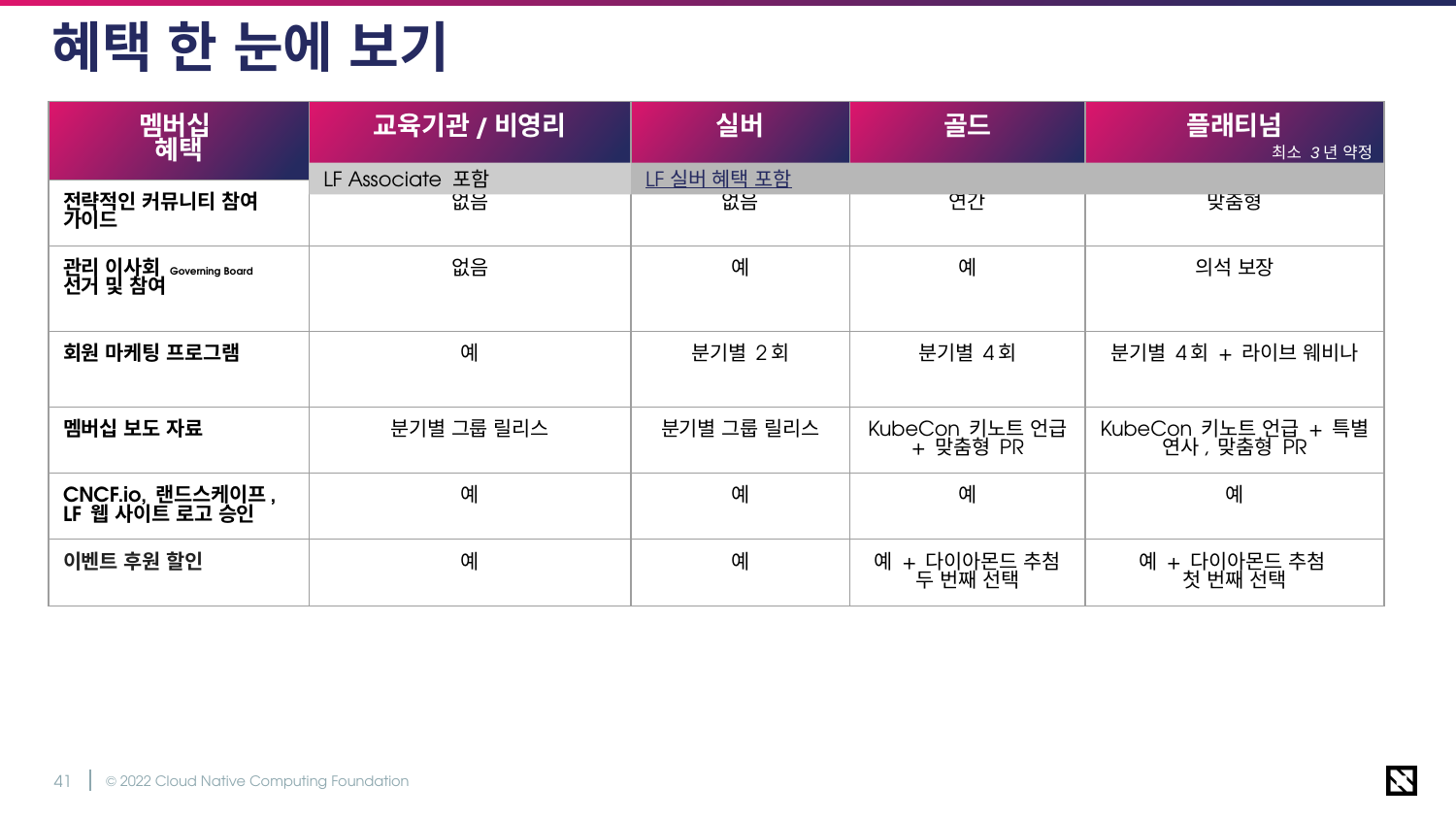

# 혜택 한 눈에 보기
| 멤버십 혜택 | 교육기관/비영리 | 실버 | 골드 | 플래티넘 |
| --- | --- | --- | --- | --- |
| 전략적인 커뮤니티 참여 가이드 | 없음 | 없음 | 연간 | 맞춤형 |
| 관리 이사회 Governing Board 선거 및 참여 | 없음 | 예 | 예 | 의석 보장 |
| 회원 마케팅 프로그램 | 예 | 분기별 2회 | 분기별 4회 | 분기별 4회 + 라이브 웨비나 |
| 멤버십 보도 자료 | 분기별 그룹 릴리스 | 분기별 그룹 릴리스 | KubeCon 키노트 언급 + 맞춤형 PR | KubeCon 키노트 언급 + 특별 연사, 맞춤형 PR |
| CNCF.io, 랜드스케이프, LF 웹 사이트 로고 승인 | 예 | 예 | 예 | 예 |
| 이벤트 후원 할인 | 예 | 예 | 예 + 다이아몬드 추첨 두 번째 선택 | 예 + 다이아몬드 추첨 첫 번째 선택 |
최소 3년 약정
LF Associate 포함
LF 실버 혜택 포함